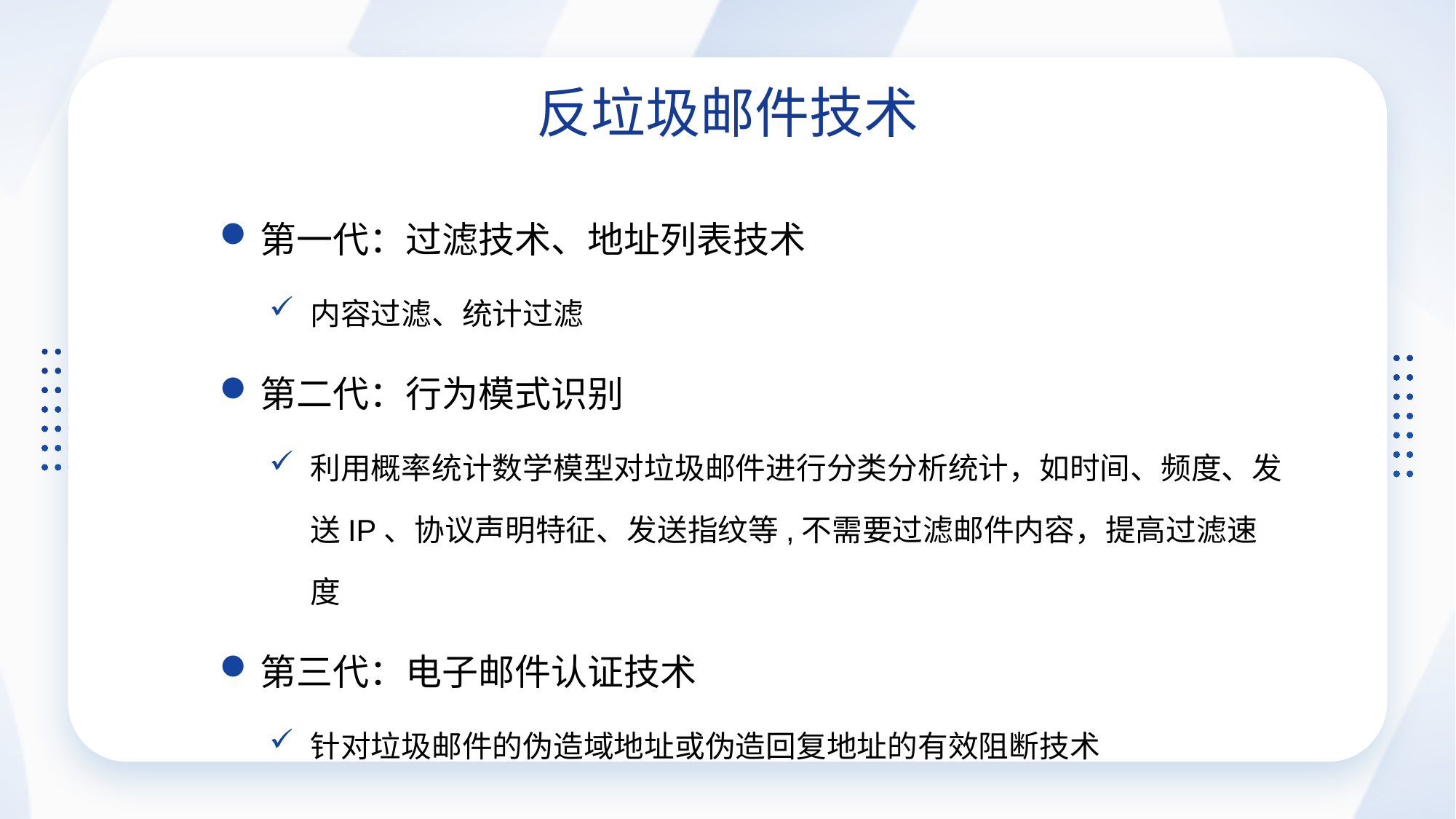

反垃圾邮件技术
第一代：过滤技术、地址列表技术
内容过滤、统计过滤
第二代：行为模式识别
利用概率统计数学模型对垃圾邮件进行分类分析统计，如时间、频度、发送IP、协议声明特征、发送指纹等,不需要过滤邮件内容，提高过滤速度
第三代：电子邮件认证技术
针对垃圾邮件的伪造域地址或伪造回复地址的有效阻断技术